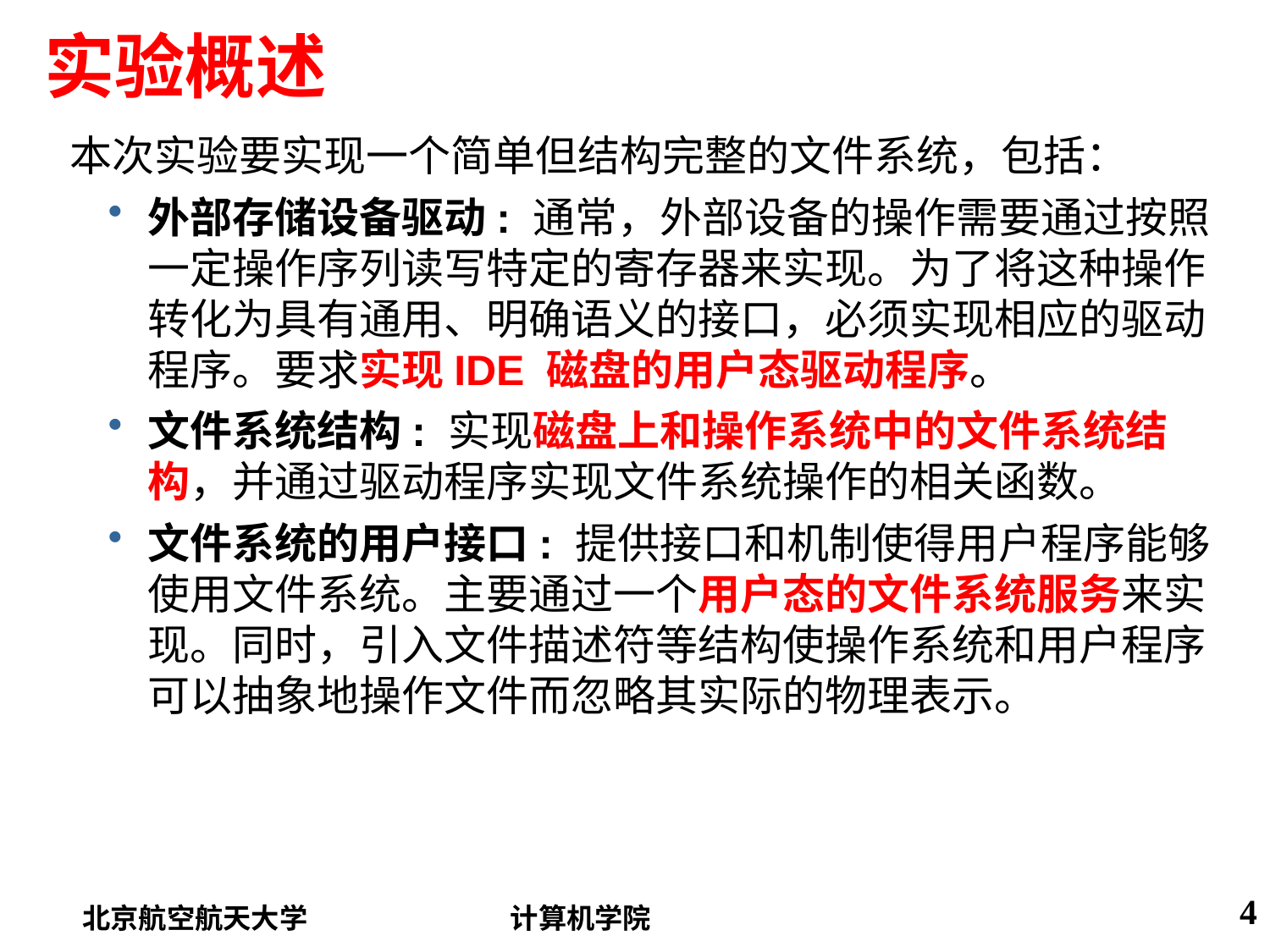

# 实验概述
本次实验要实现一个简单但结构完整的文件系统，包括：
外部存储设备驱动: 通常，外部设备的操作需要通过按照一定操作序列读写特定的寄存器来实现。为了将这种操作转化为具有通用、明确语义的接口，必须实现相应的驱动程序。要求实现IDE 磁盘的用户态驱动程序。
文件系统结构: 实现磁盘上和操作系统中的文件系统结构，并通过驱动程序实现文件系统操作的相关函数。
文件系统的用户接口: 提供接口和机制使得用户程序能够使用文件系统。主要通过一个用户态的文件系统服务来实现。同时，引入文件描述符等结构使操作系统和用户程序可以抽象地操作文件而忽略其实际的物理表示。